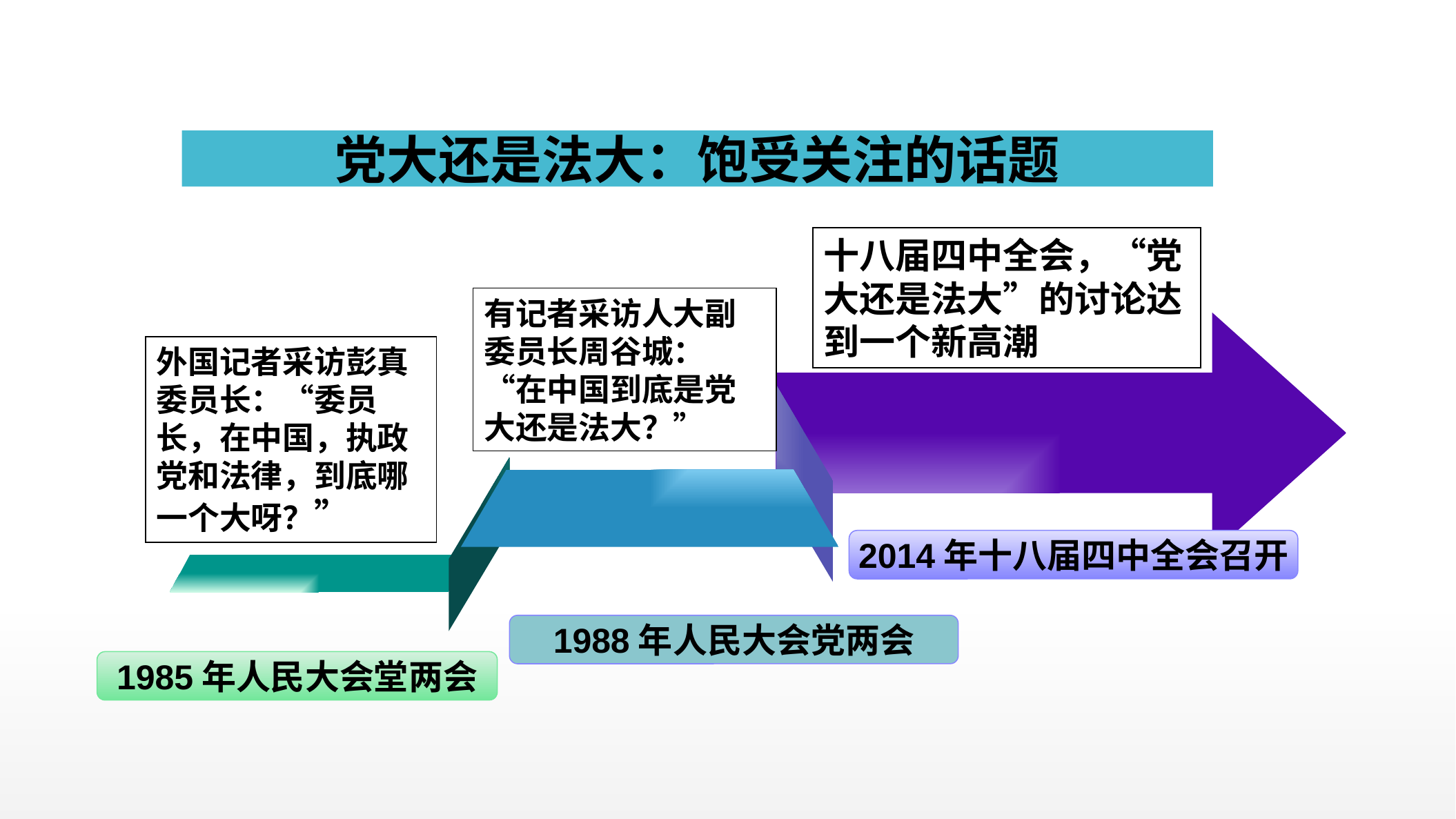

党大还是法大：饱受关注的话题
十八届四中全会，“党大还是法大”的讨论达到一个新高潮
有记者采访人大副委员长周谷城：“在中国到底是党大还是法大？”

外国记者采访彭真委员长：“委员长，在中国，执政党和法律，到底哪一个大呀？”

2014年十八届四中全会召开

1988年人民大会党两会
1985年人民大会堂两会